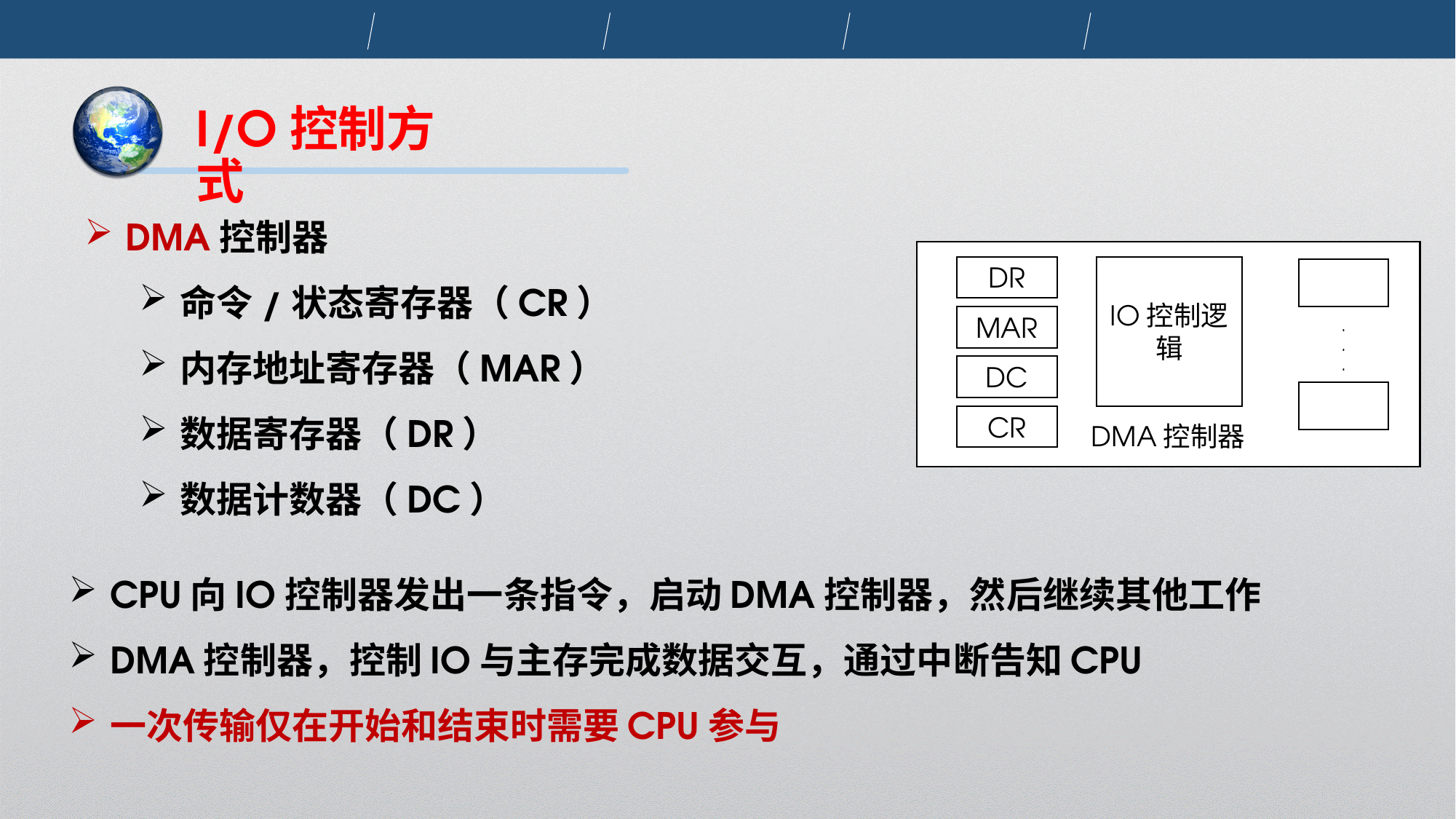

I/O控制方式
DMA控制器
命令/状态寄存器（CR）
内存地址寄存器（MAR）
数据寄存器（DR）
数据计数器（DC）

DMA控制器
IO控制逻辑
DR

.
.
.
MAR
DC

CR
CPU向IO控制器发出一条指令，启动DMA控制器，然后继续其他工作
DMA控制器，控制IO与主存完成数据交互，通过中断告知CPU
一次传输仅在开始和结束时需要CPU参与